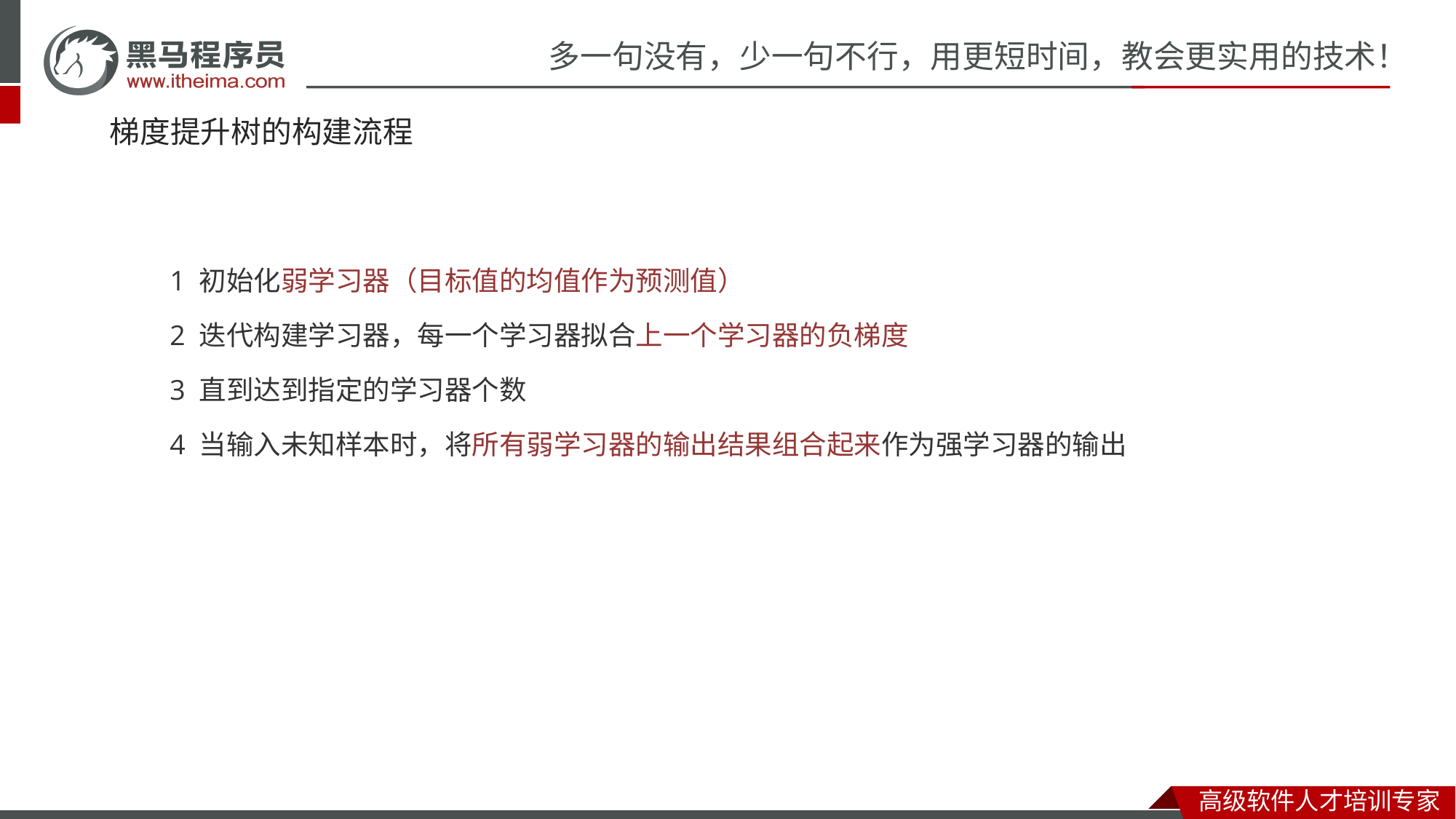

# 梯度提升树的构建流程
1 初始化弱学习器（目标值的均值作为预测值）
2 迭代构建学习器，每一个学习器拟合上一个学习器的负梯度
3 直到达到指定的学习器个数
4 当输入未知样本时，将所有弱学习器的输出结果组合起来作为强学习器的输出